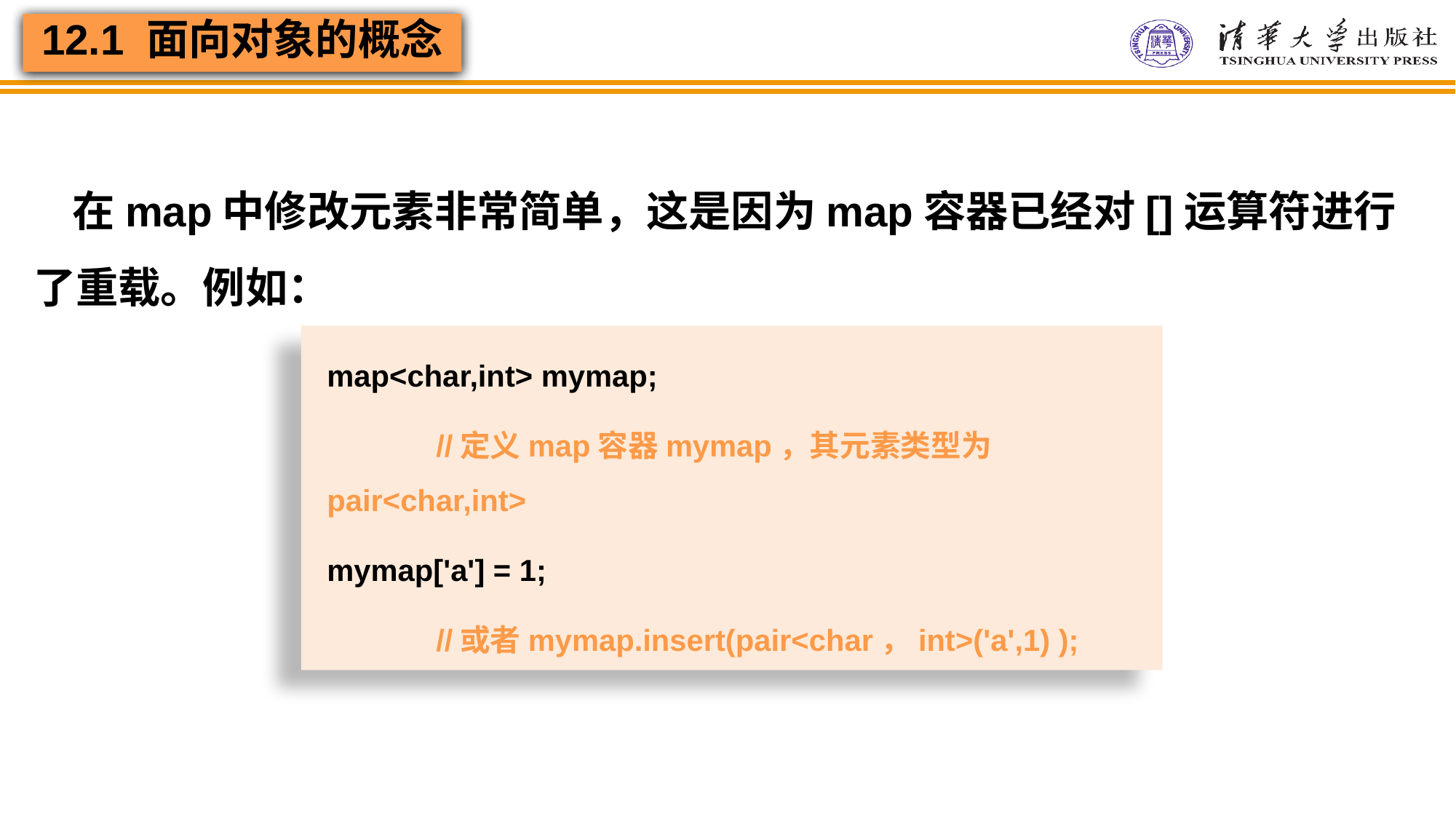

在map中修改元素非常简单，这是因为map容器已经对[]运算符进行了重载。例如：
map<char,int> mymap;
	//定义map容器mymap，其元素类型为pair<char,int>
mymap['a'] = 1;
    	//或者mymap.insert(pair<char，int>('a',1) );